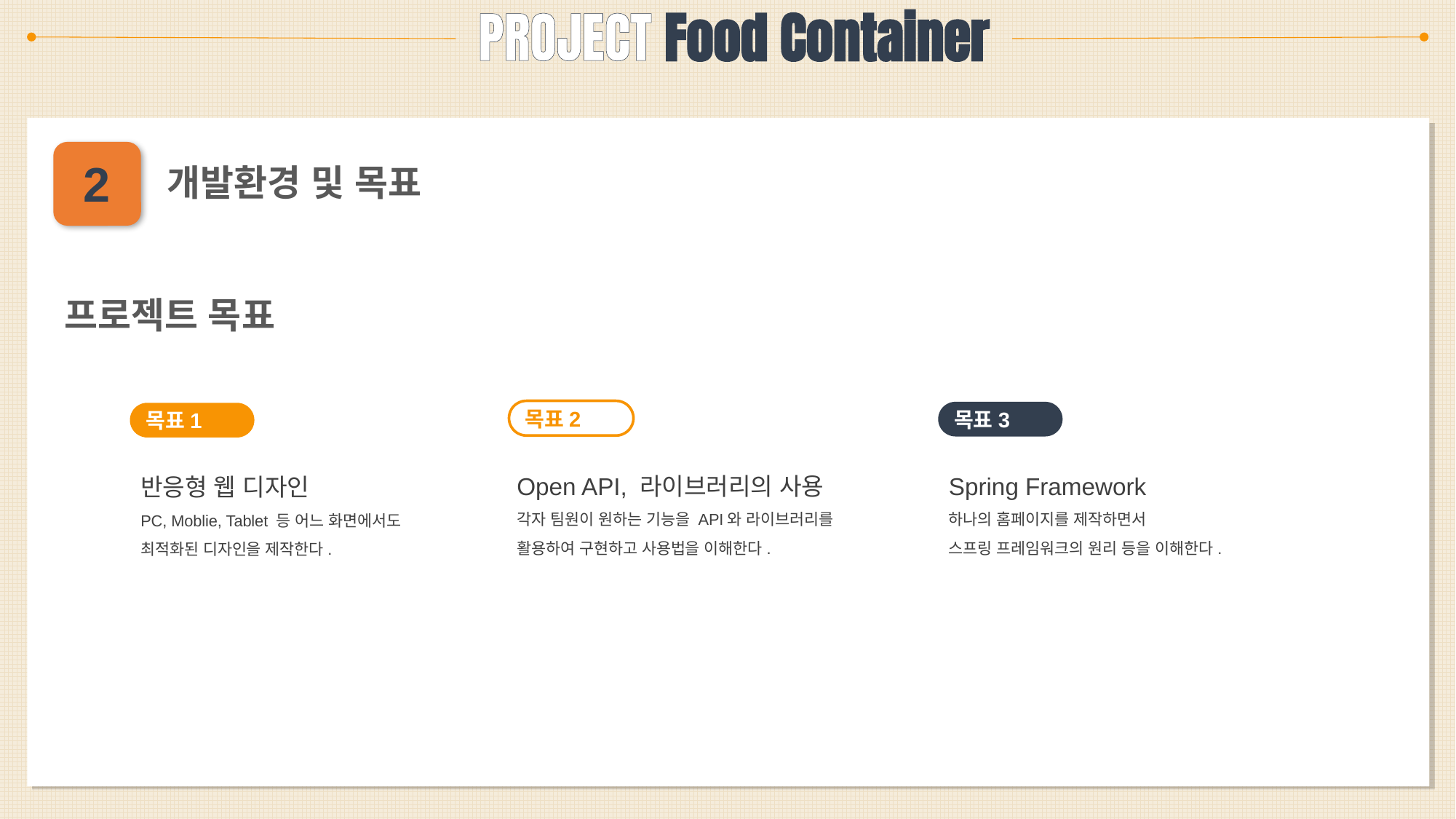

PROJECT Food Container

2
개발환경 및 목표
프로젝트 목표
목표2
목표3
목표1
Open API, 라이브러리의 사용
각자 팀원이 원하는 기능을 API와 라이브러리를
활용하여 구현하고 사용법을 이해한다.
Spring Framework
하나의 홈페이지를 제작하면서
스프링 프레임워크의 원리 등을 이해한다.
반응형 웹 디자인
PC, Moblie, Tablet 등 어느 화면에서도 최적화된 디자인을 제작한다.